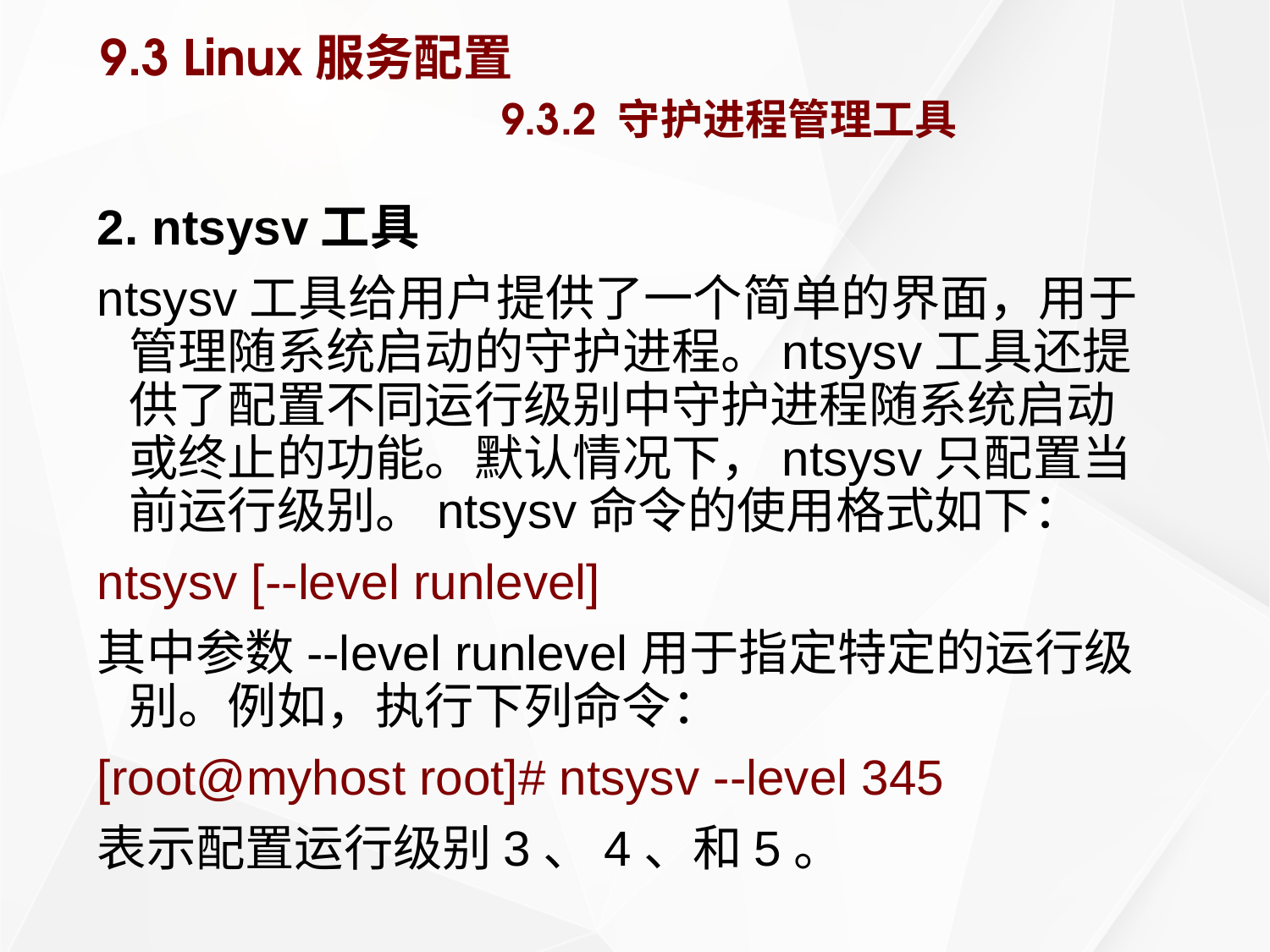

# 9.3 Linux服务配置 9.3.2 守护进程管理工具
2. ntsysv工具
ntsysv工具给用户提供了一个简单的界面，用于管理随系统启动的守护进程。ntsysv工具还提供了配置不同运行级别中守护进程随系统启动或终止的功能。默认情况下，ntsysv只配置当前运行级别。ntsysv命令的使用格式如下：
ntsysv [--level runlevel]
其中参数--level runlevel用于指定特定的运行级别。例如，执行下列命令：
[root@myhost root]# ntsysv --level 345
表示配置运行级别3、4、和5。